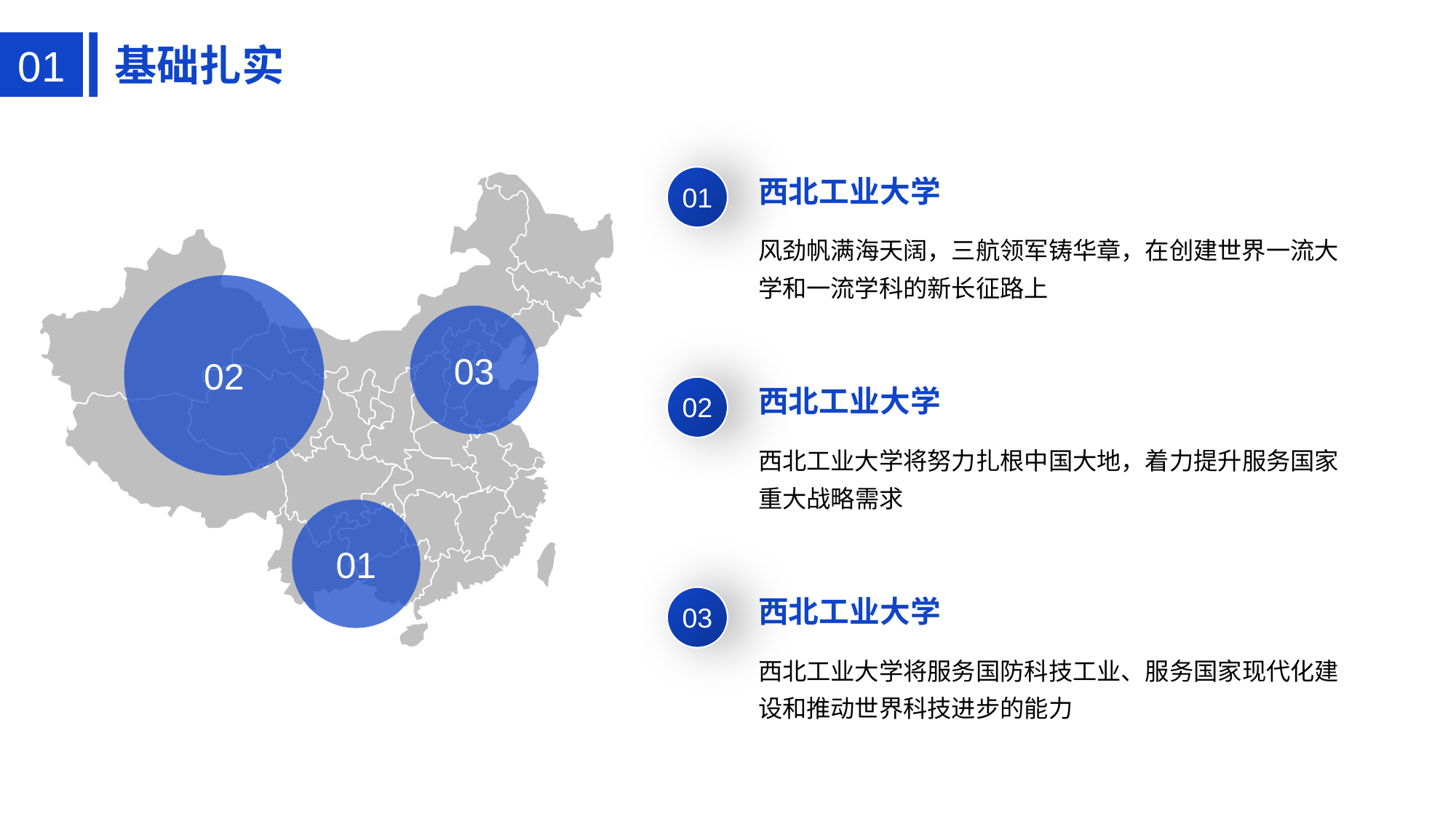

01

基础扎实

01
西北工业大学
风劲帆满海天阔，三航领军铸华章，在创建世界一流大学和一流学科的新长征路上

02
03

02
西北工业大学
西北工业大学将努力扎根中国大地，着力提升服务国家重大战略需求
01

03
西北工业大学
西北工业大学将服务国防科技工业、服务国家现代化建设和推动世界科技进步的能力
合作QQ： 243001978